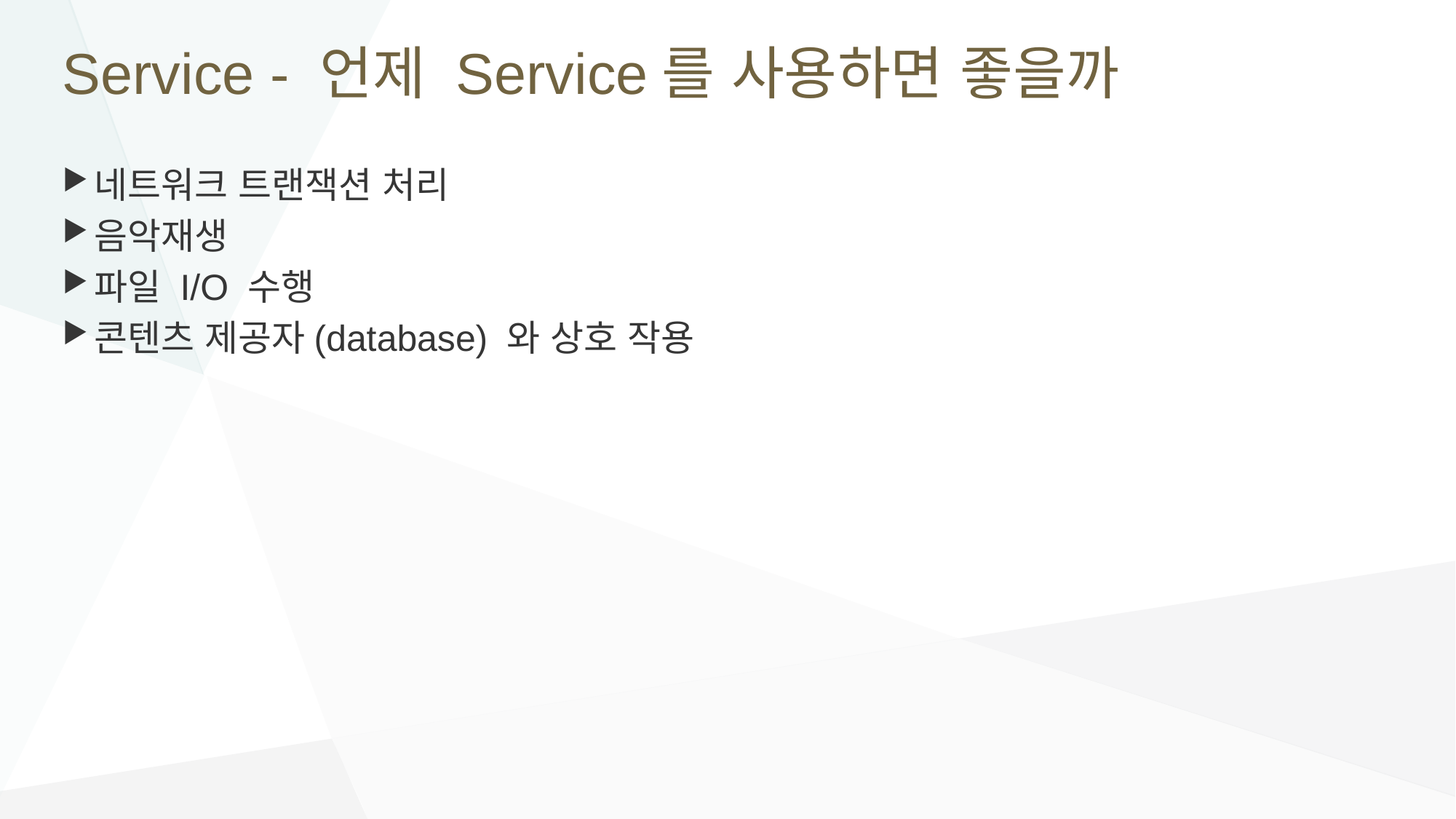

# Service - 언제 Service를 사용하면 좋을까
네트워크 트랜잭션 처리
음악재생
파일 I/O 수행
콘텐츠 제공자(database) 와 상호 작용